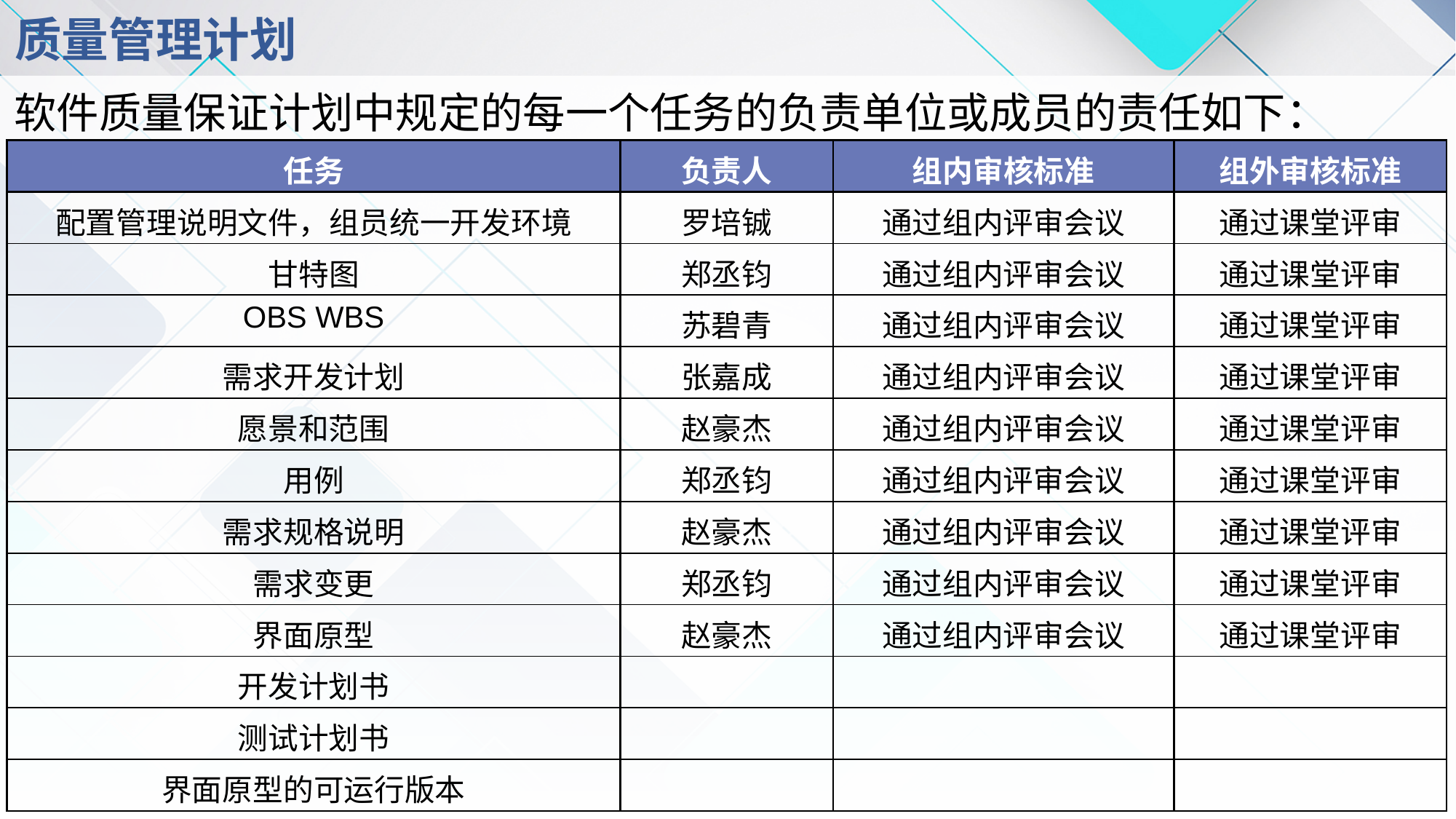

# 质量管理计划
软件质量保证计划中规定的每一个任务的负责单位或成员的责任如下：
| 任务 | 负责人 | 组内审核标准 | 组外审核标准 |
| --- | --- | --- | --- |
| 配置管理说明文件，组员统一开发环境 | 罗培铖 | 通过组内评审会议 | 通过课堂评审 |
| 甘特图 | 郑丞钧 | 通过组内评审会议 | 通过课堂评审 |
| OBS WBS | 苏碧青 | 通过组内评审会议 | 通过课堂评审 |
| 需求开发计划 | 张嘉成 | 通过组内评审会议 | 通过课堂评审 |
| 愿景和范围 | 赵豪杰 | 通过组内评审会议 | 通过课堂评审 |
| 用例 | 郑丞钧 | 通过组内评审会议 | 通过课堂评审 |
| 需求规格说明 | 赵豪杰 | 通过组内评审会议 | 通过课堂评审 |
| 需求变更 | 郑丞钧 | 通过组内评审会议 | 通过课堂评审 |
| 界面原型 | 赵豪杰 | 通过组内评审会议 | 通过课堂评审 |
| 开发计划书 |  |  |  |
| 测试计划书 |  |  |  |
| 界面原型的可运行版本 |  |  |  |